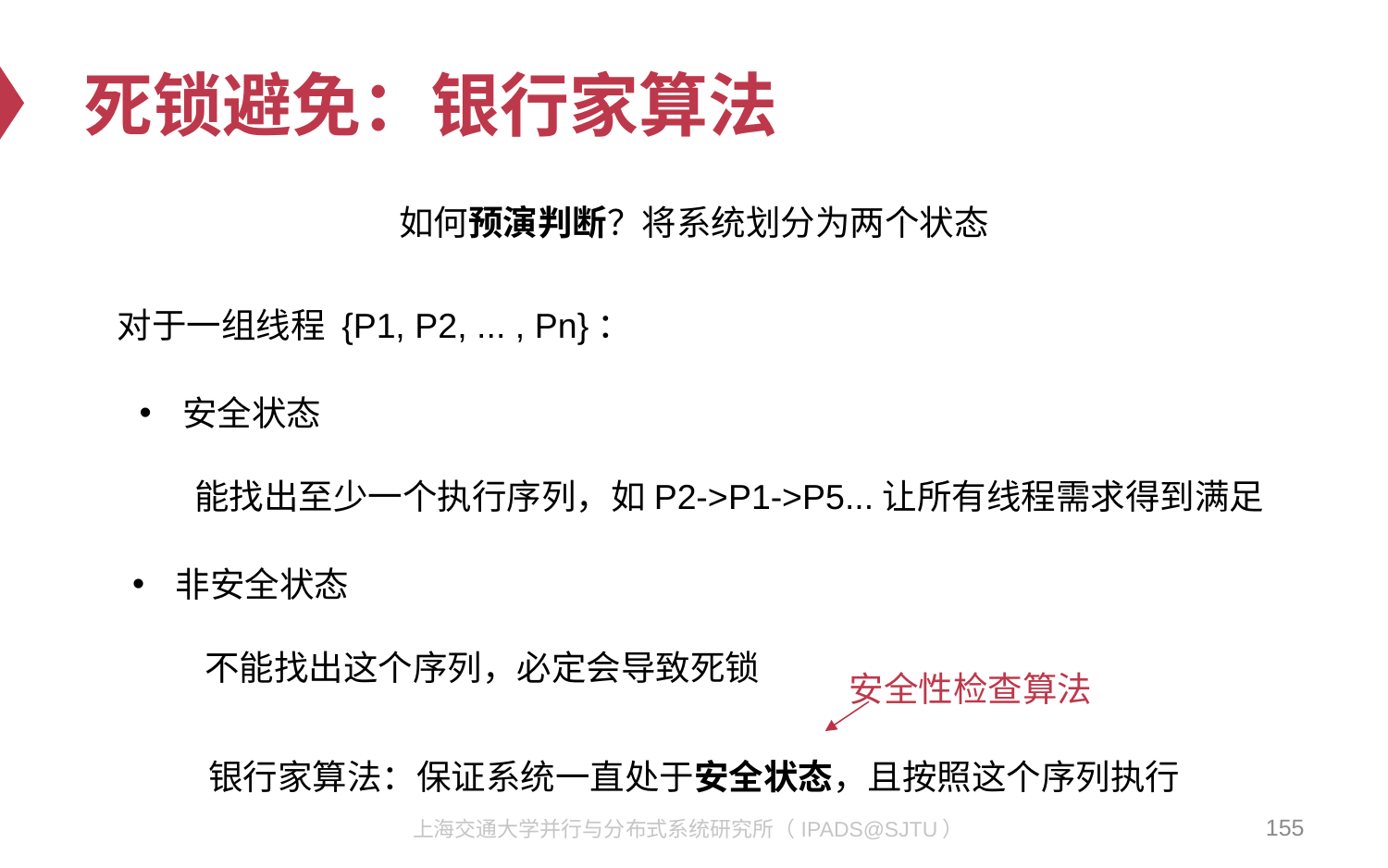

# 死锁避免：银行家算法
如何预演判断？将系统划分为两个状态
对于一组线程 {P1, P2, ... , Pn}：
安全状态
能找出至少一个执行序列，如P2->P1->P5...让所有线程需求得到满足
非安全状态
不能找出这个序列，必定会导致死锁
安全性检查算法
银行家算法：保证系统一直处于安全状态，且按照这个序列执行
155
上海交通大学并行与分布式系统研究所（IPADS@SJTU）